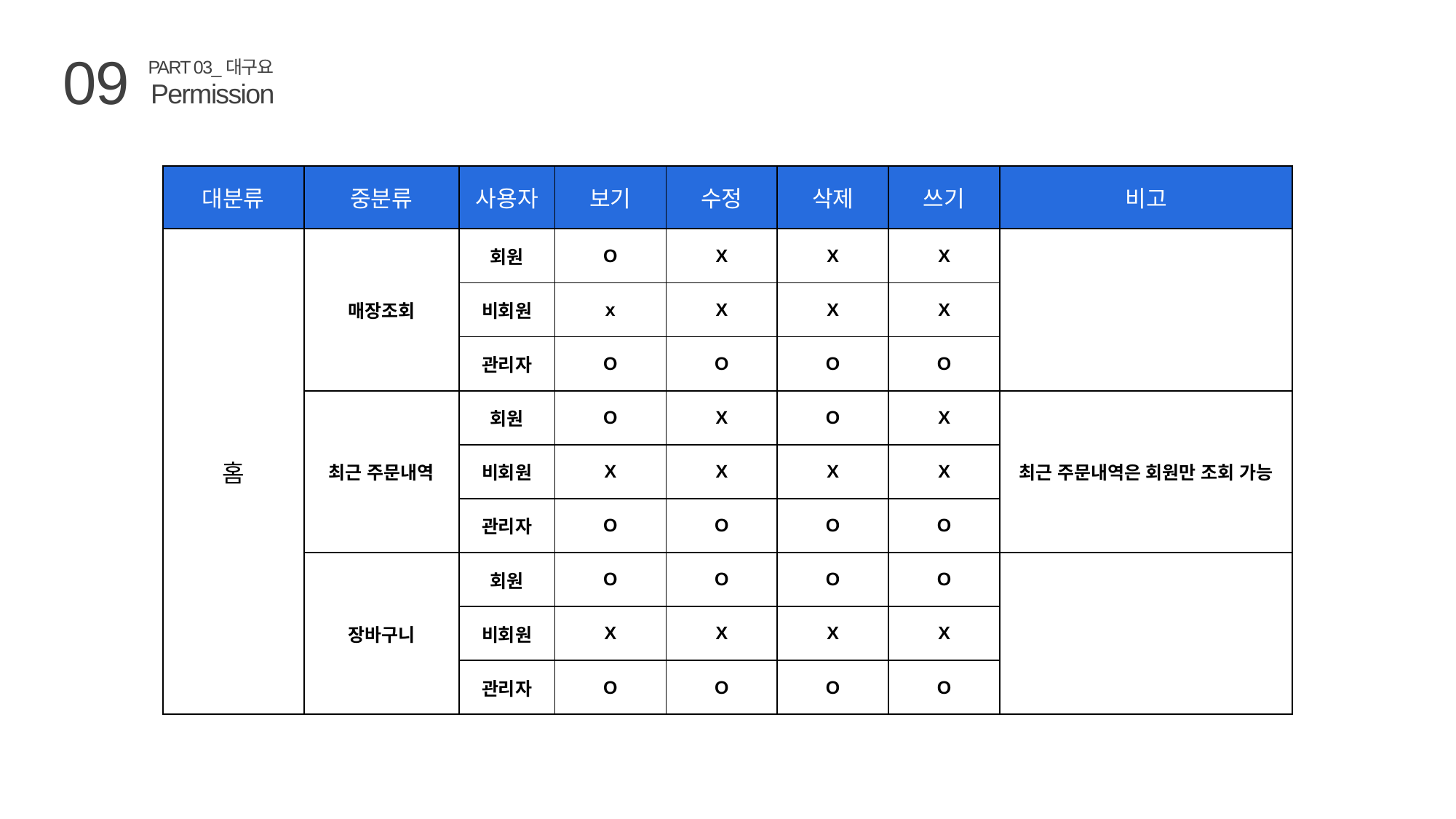

09
PART 03_대구요
Permission
| 대분류 | 중분류 | 사용자 | 보기 | 수정 | 삭제 | 쓰기 | 비고 |
| --- | --- | --- | --- | --- | --- | --- | --- |
| 홈 | 매장조회 | 회원 | O | X | X | X |  |
|  |  | 비회원 | x | X | X | X |  |
|  |  | 관리자 | O | O | O | O |  |
|  | 최근 주문내역 | 회원 | O | X | O | X | 최근 주문내역은 회원만 조회 가능 |
|  |  | 비회원 | X | X | X | X |  |
|  |  | 관리자 | O | O | O | O |  |
|  | 장바구니 | 회원 | O | O | O | O |  |
|  |  | 비회원 | X | X | X | X |  |
|  |  | 관리자 | O | O | O | O |  |